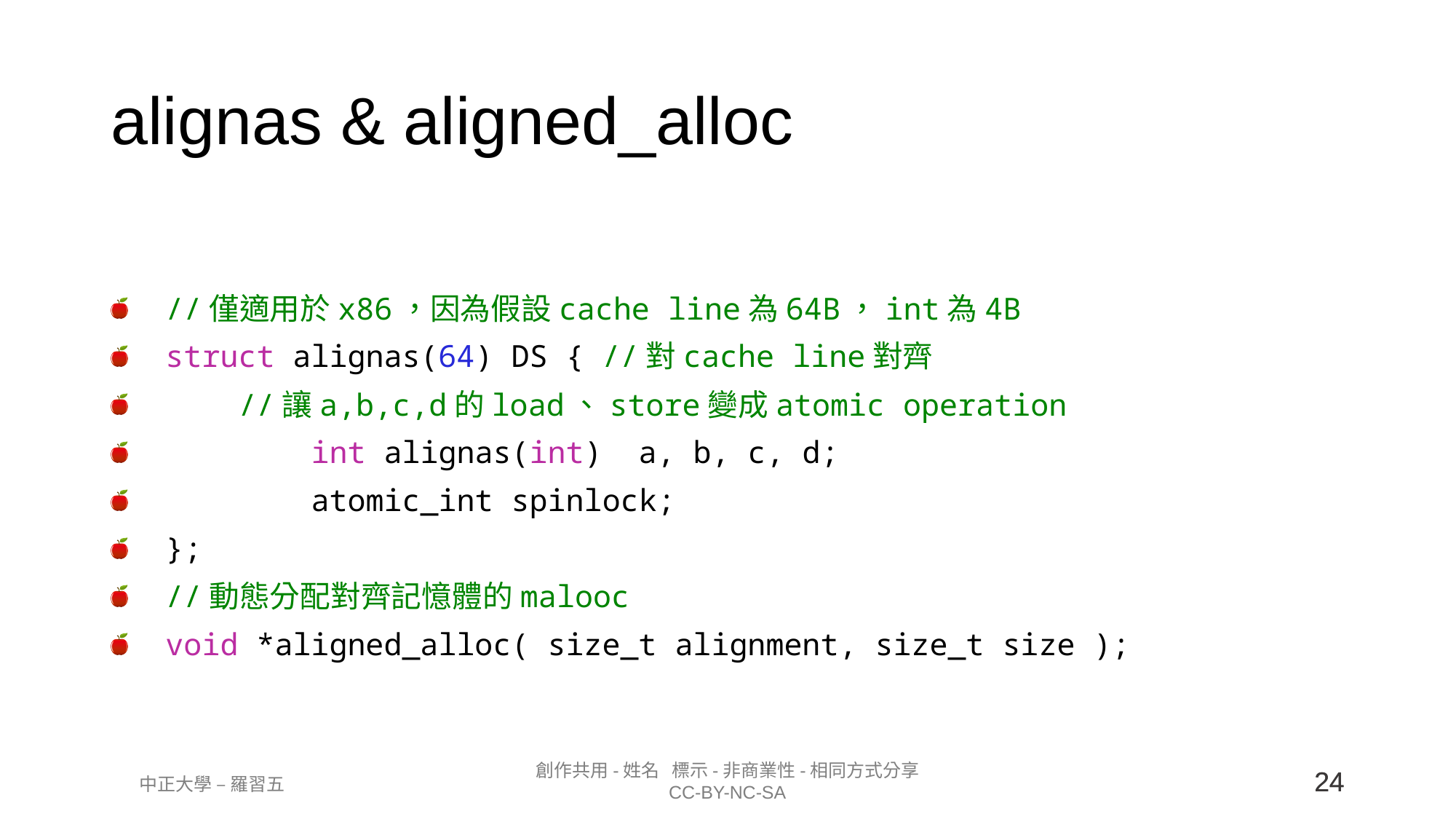

# alignas & aligned_alloc
//僅適用於x86，因為假設cache line為64B，int為4B
struct alignas(64) DS { //對cache line對齊
    //讓a,b,c,d的load、store變成atomic operation
        int alignas(int)  a, b, c, d;
        atomic_int spinlock;
};
//動態分配對齊記憶體的malooc
void *aligned_alloc( size_t alignment, size_t size );